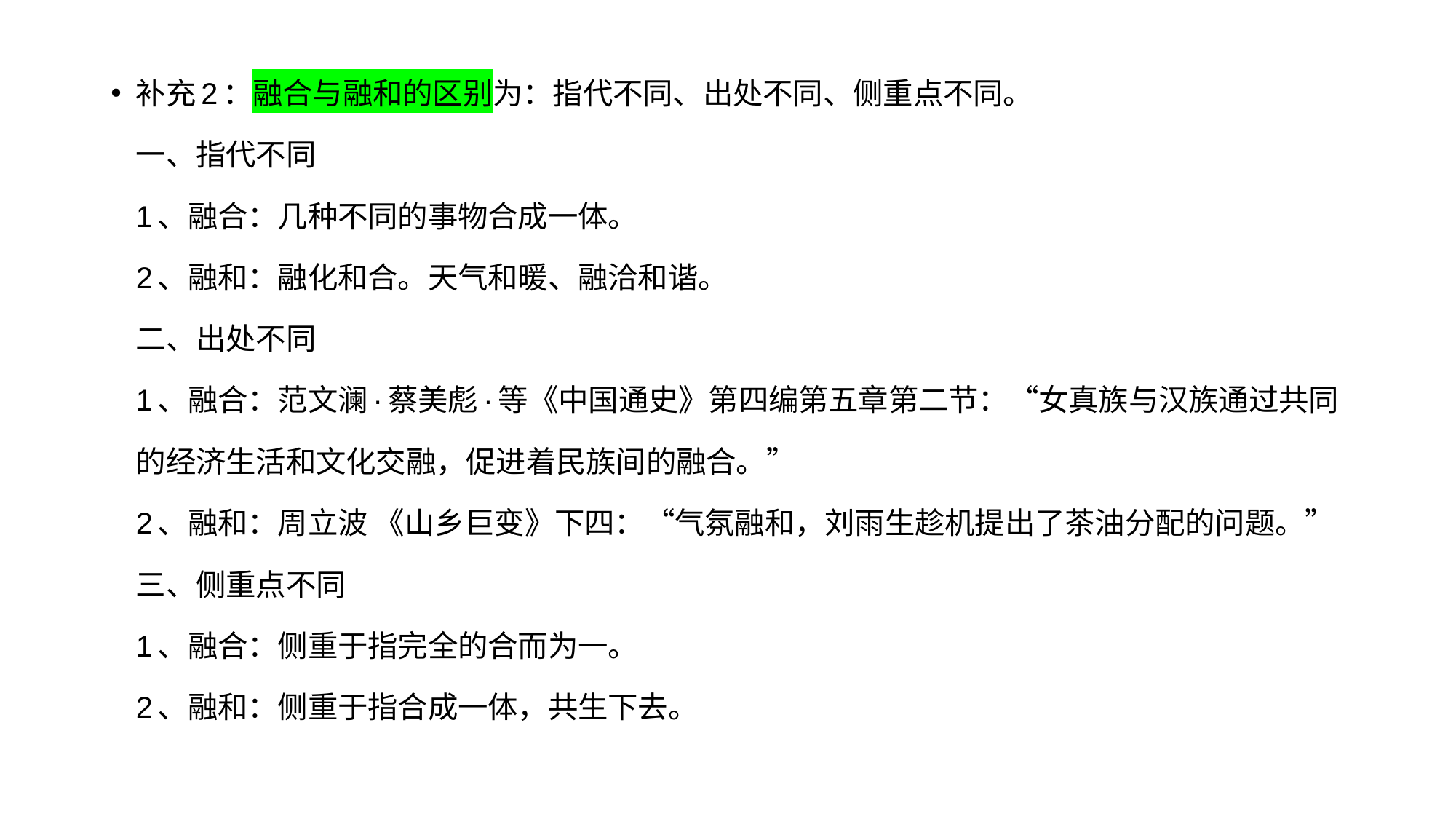

#
补充2：融合与融和的区别为：指代不同、出处不同、侧重点不同。
一、指代不同
1、融合：几种不同的事物合成一体。
2、融和：融化和合。天气和暖、融洽和谐。
二、出处不同
1、融合：范文澜·蔡美彪·等《中国通史》第四编第五章第二节：“女真族与汉族通过共同的经济生活和文化交融，促进着民族间的融合。”
2、融和：周立波 《山乡巨变》下四：“气氛融和，刘雨生趁机提出了茶油分配的问题。”
三、侧重点不同
1、融合：侧重于指完全的合而为一。
2、融和：侧重于指合成一体，共生下去。